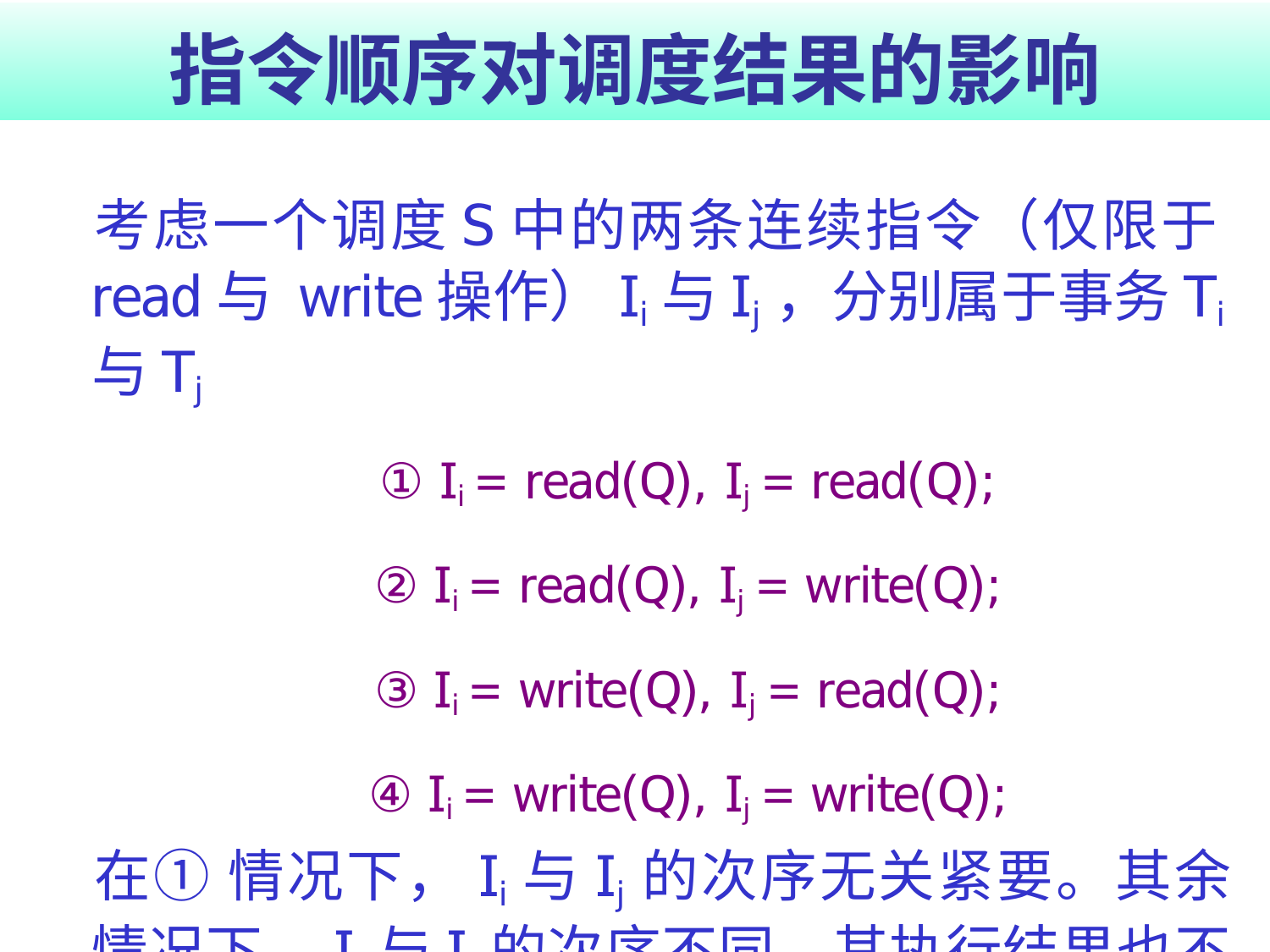

# 指令顺序对调度结果的影响
	考虑一个调度S中的两条连续指令（仅限于read与 write操作）Ii与Ij，分别属于事务Ti与Tj
	① Ii = read(Q), Ij = read(Q);
	② Ii = read(Q), Ij = write(Q);
	③ Ii = write(Q), Ij = read(Q);
	④ Ii = write(Q), Ij = write(Q);
	在① 情况下，Ii与Ij的次序无关紧要。其余情况下，Ii与Ij的次序不同，其执行结果也不同，数据库最终状态也不同